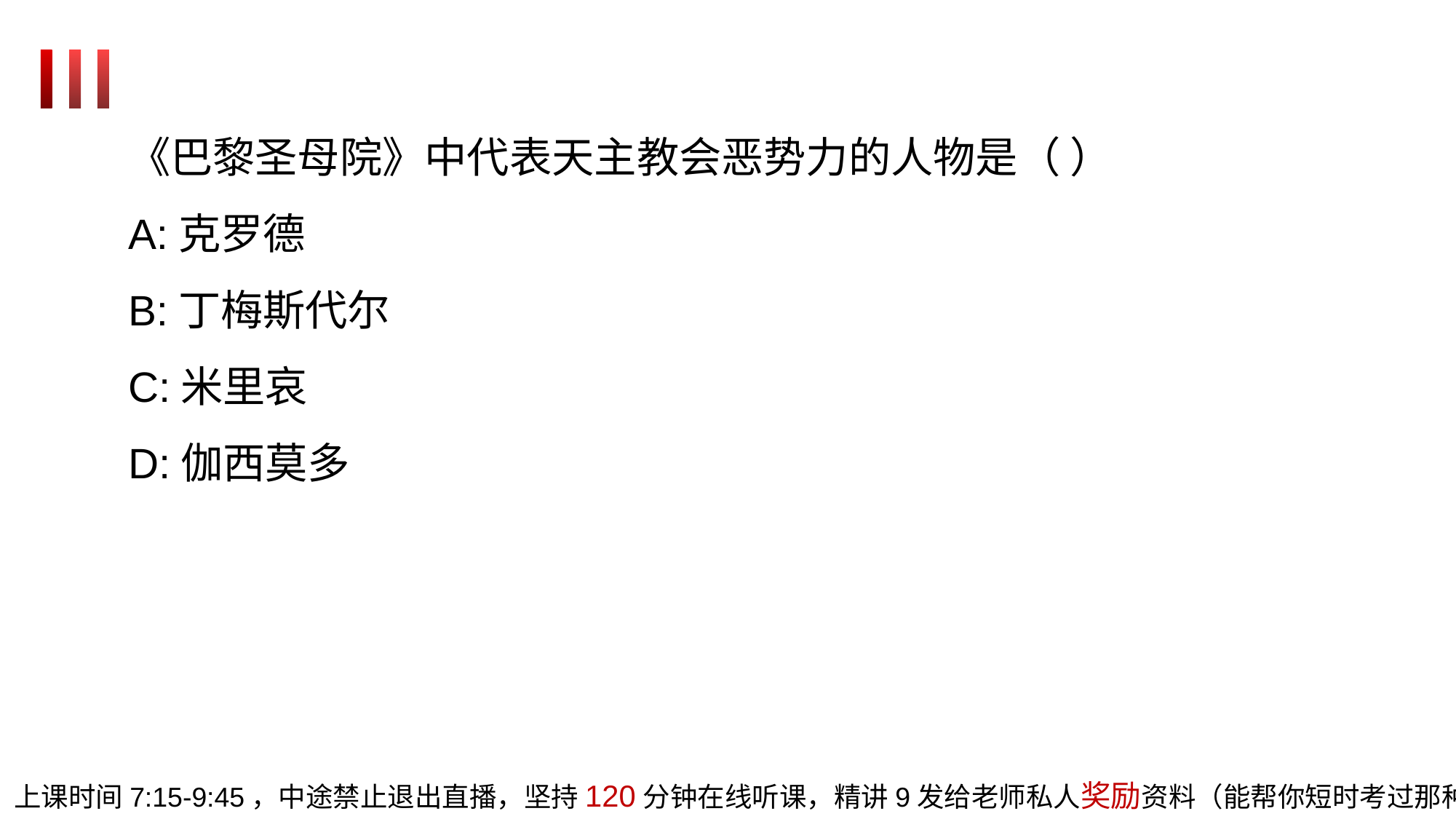

《巴黎圣母院》中代表天主教会恶势力的人物是（ ）
A:克罗德
B:丁梅斯代尔
C:米里哀
D:伽西莫多